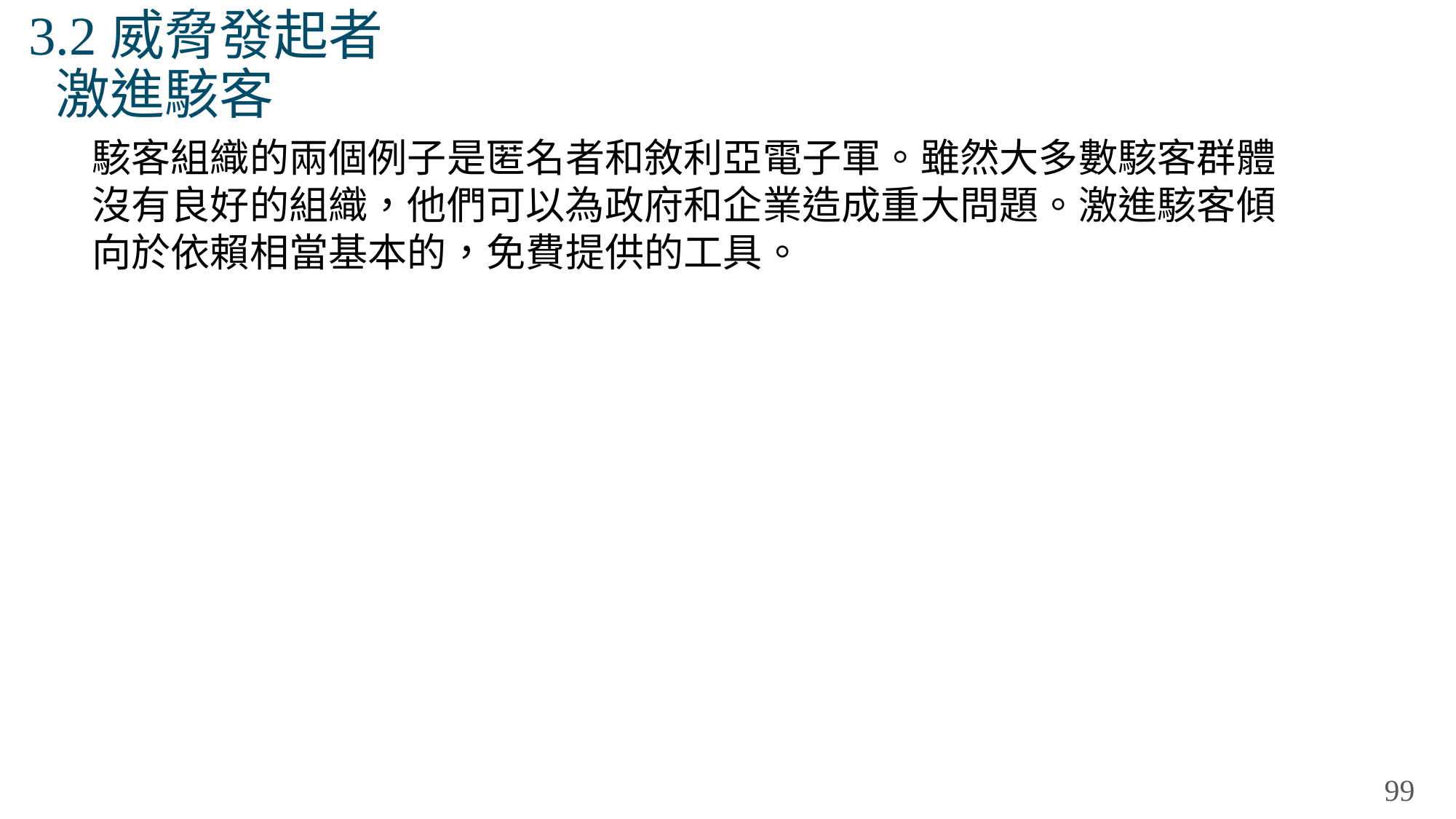

# 3.2威脅發起者 激進駭客
駭客組織的兩個例子是匿名者和敘利亞電子軍。雖然大多數駭客群體沒有良好的組織，他們可以為政府和企業造成重大問題。激進駭客傾向於依賴相當基本的，免費提供的工具。
99